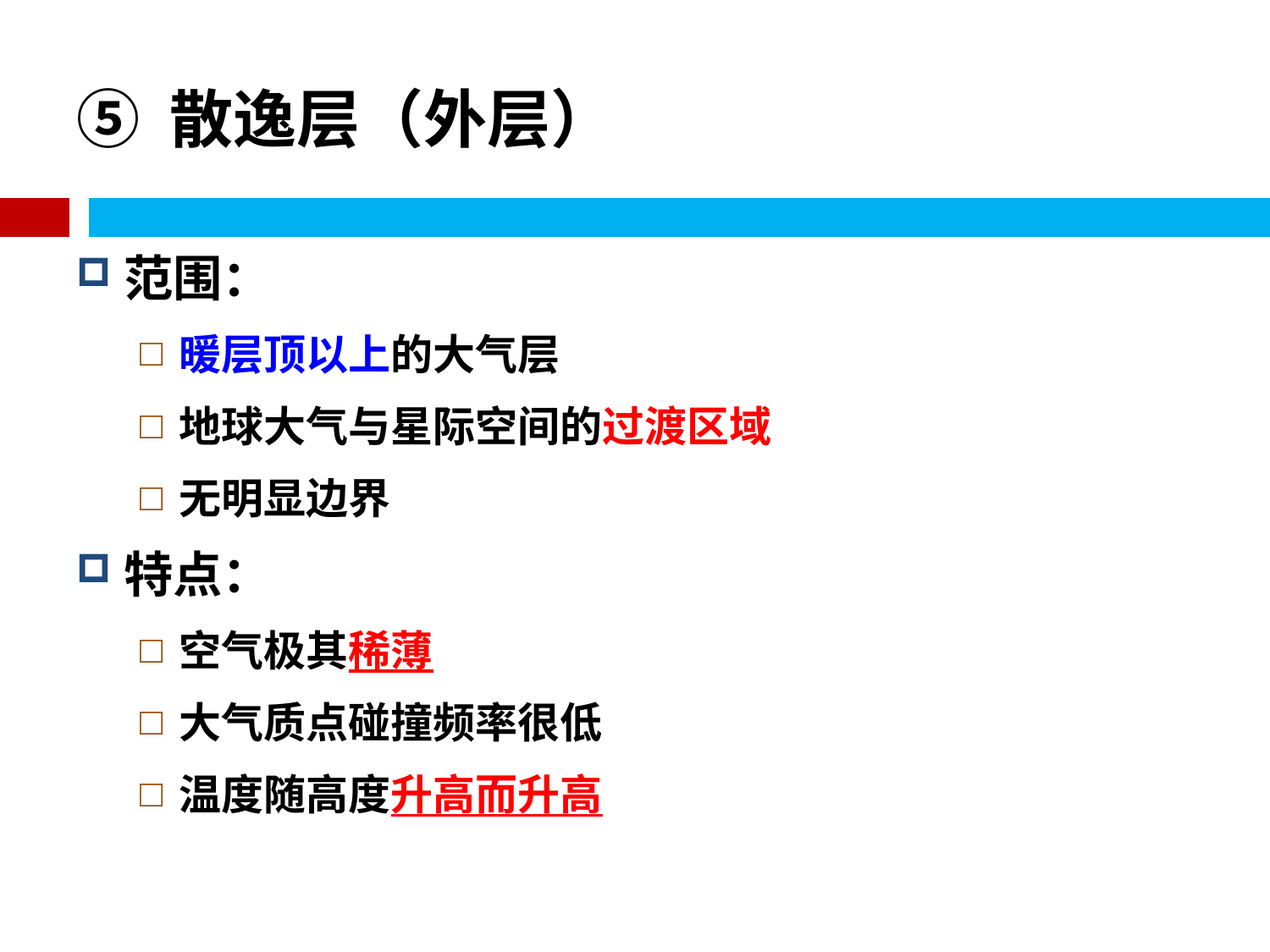

# ⑤ 散逸层（外层）
范围：
暖层顶以上的大气层
地球大气与星际空间的过渡区域
无明显边界
特点：
空气极其稀薄
大气质点碰撞频率很低
温度随高度升高而升高